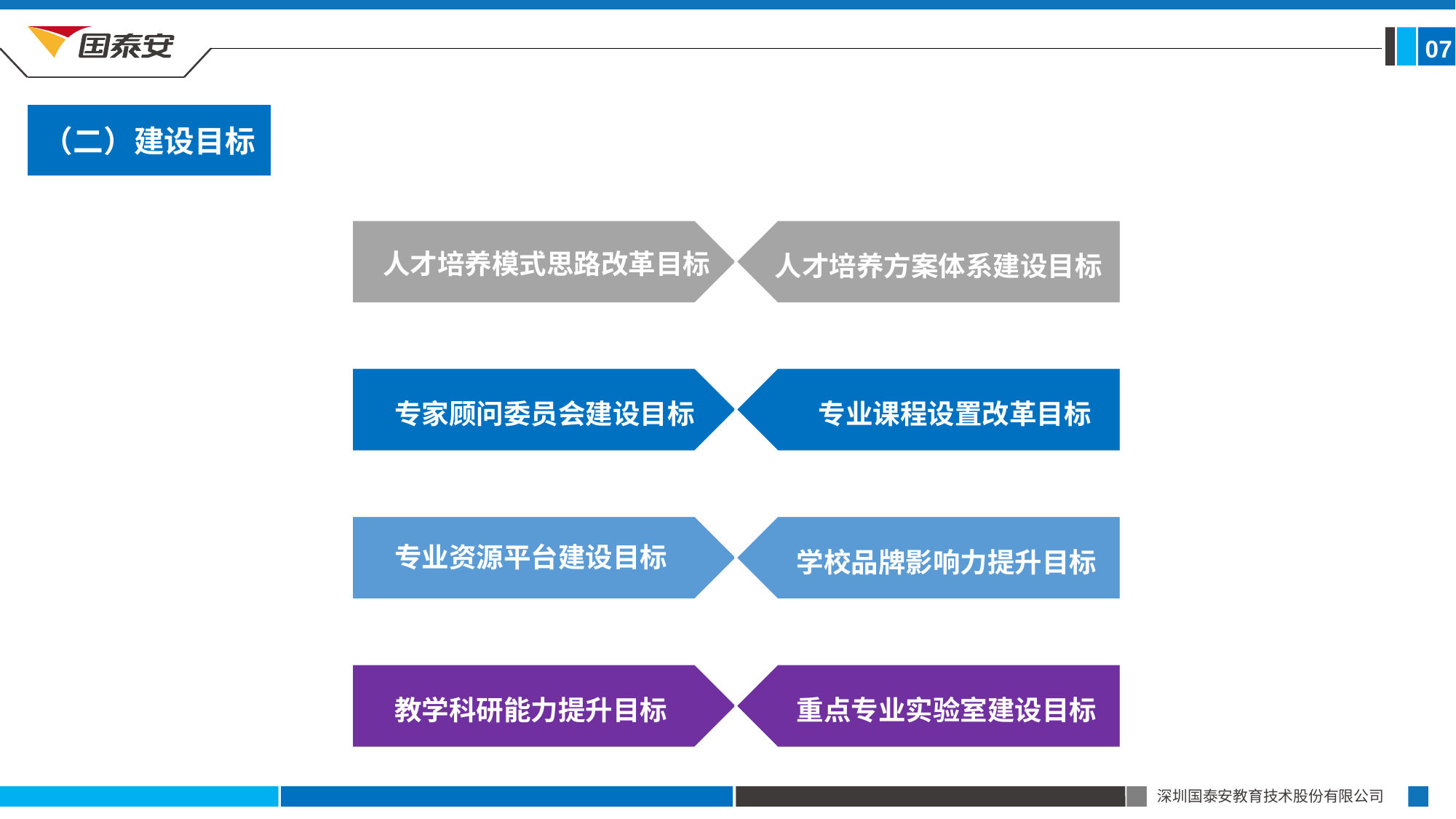

07
（二）建设目标

人才培养模式思路改革目标
人才培养方案体系建设目标
专业课程设置改革目标
专家顾问委员会建设目标
专业资源平台建设目标
学校品牌影响力提升目标
教学科研能力提升目标
重点专业实验室建设目标